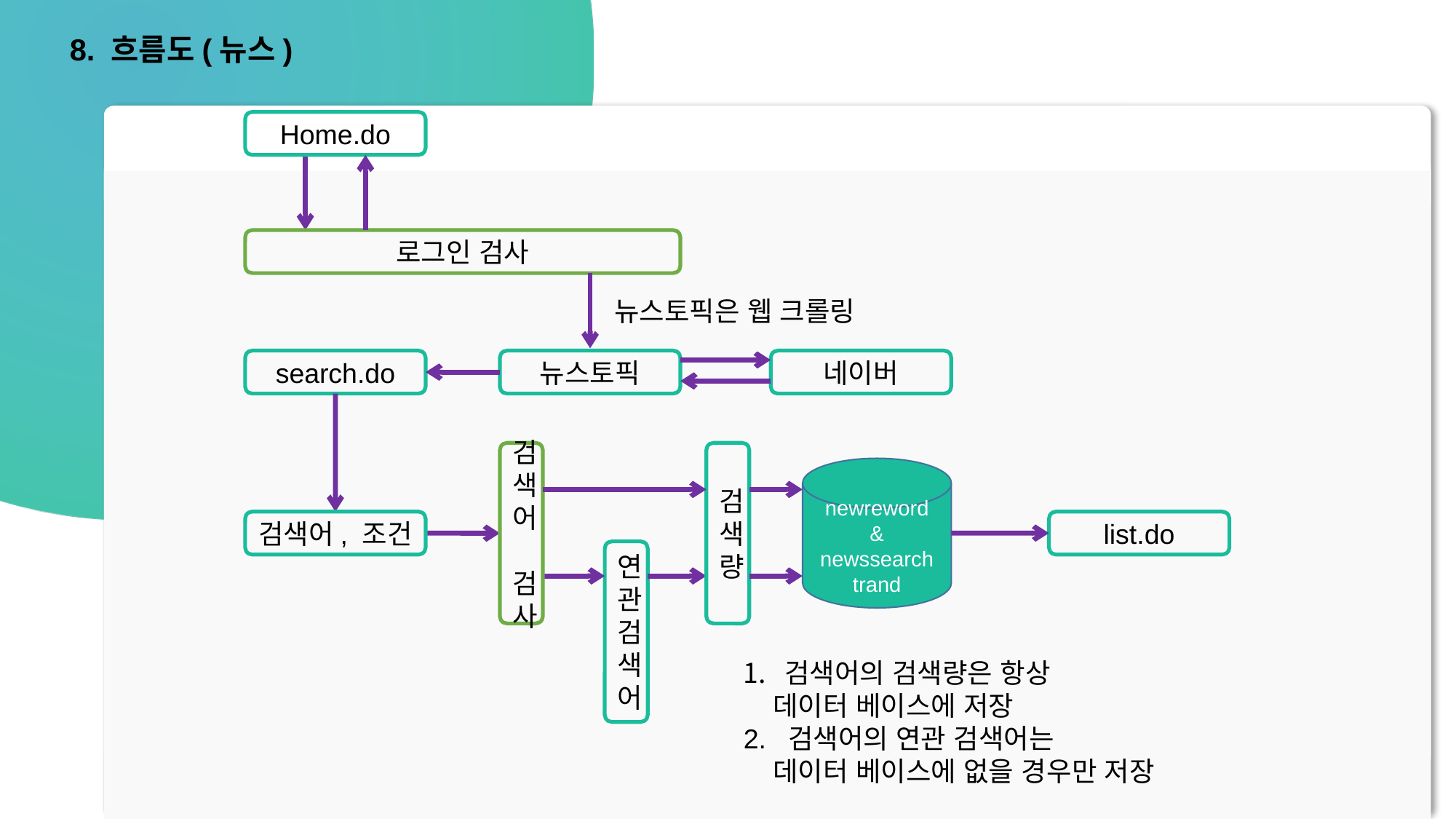

8. 흐름도(뉴스)
Home.do

로그인 검사
뉴스토픽은 웹 크롤링
search.do
뉴스토픽
네이버
newreword
&
newssearch
trand
검색어 검사
검색량
검색어, 조건
list.do
연관검색어
검색어의 검색량은 항상
   데이터 베이스에 저장
2.  검색어의 연관 검색어는
   데이터 베이스에 없을 경우만 저장